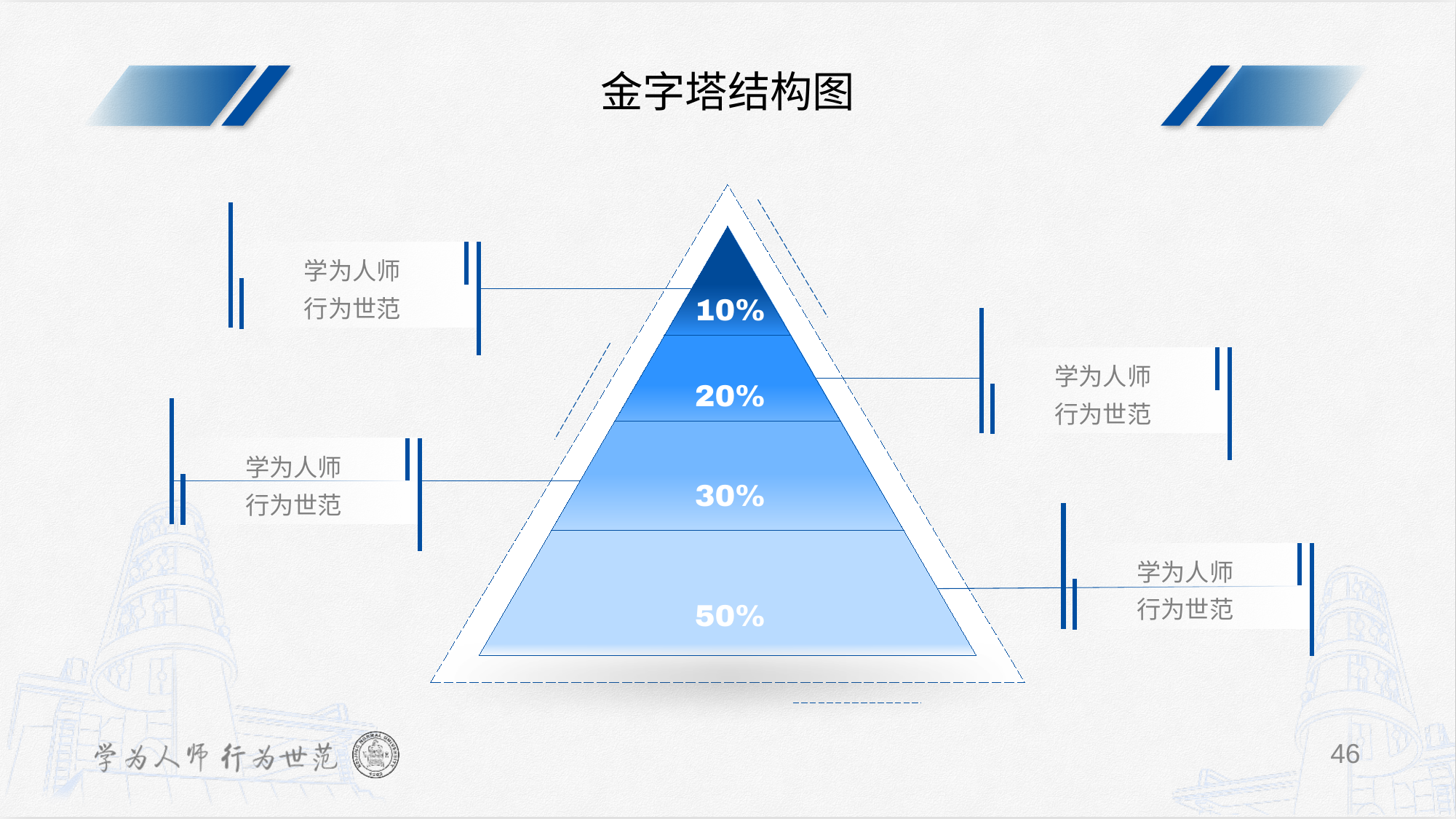

TIP
金字塔结构图可以用来表示比例累加，数字可以自己更换。

金字塔结构图

学为人师
行为世范

10%
20%
30%
50%
学为人师
行为世范
学为人师
行为世范
学为人师
行为世范